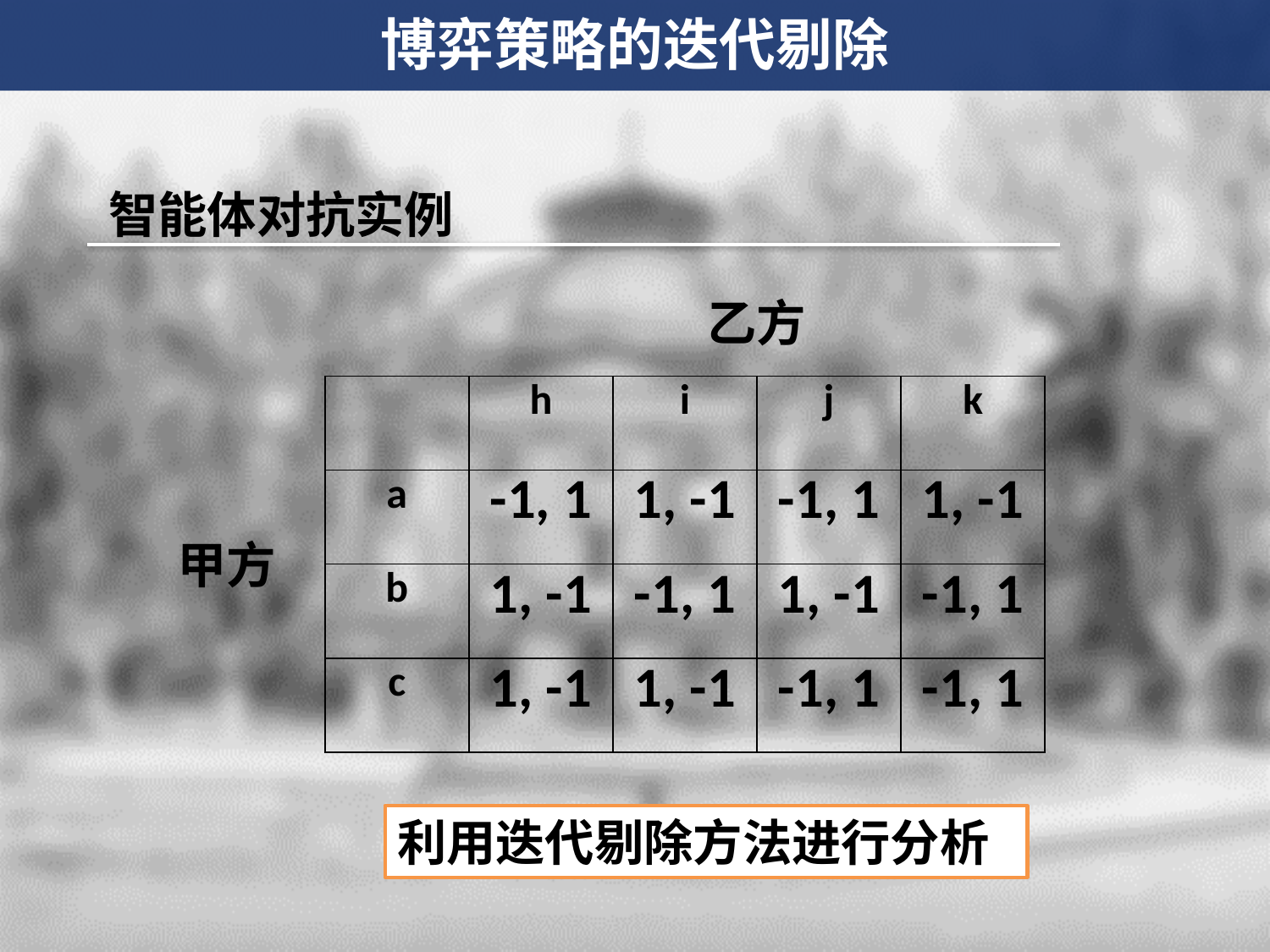

博弈策略的迭代剔除

智能体对抗实例
乙方
|  | h | i | j | k |
| --- | --- | --- | --- | --- |
| a | -1, 1 | 1, -1 | -1, 1 | 1, -1 |
| b | 1, -1 | -1, 1 | 1, -1 | -1, 1 |
| c | 1, -1 | 1, -1 | -1, 1 | -1, 1 |
甲方
利用迭代剔除方法进行分析